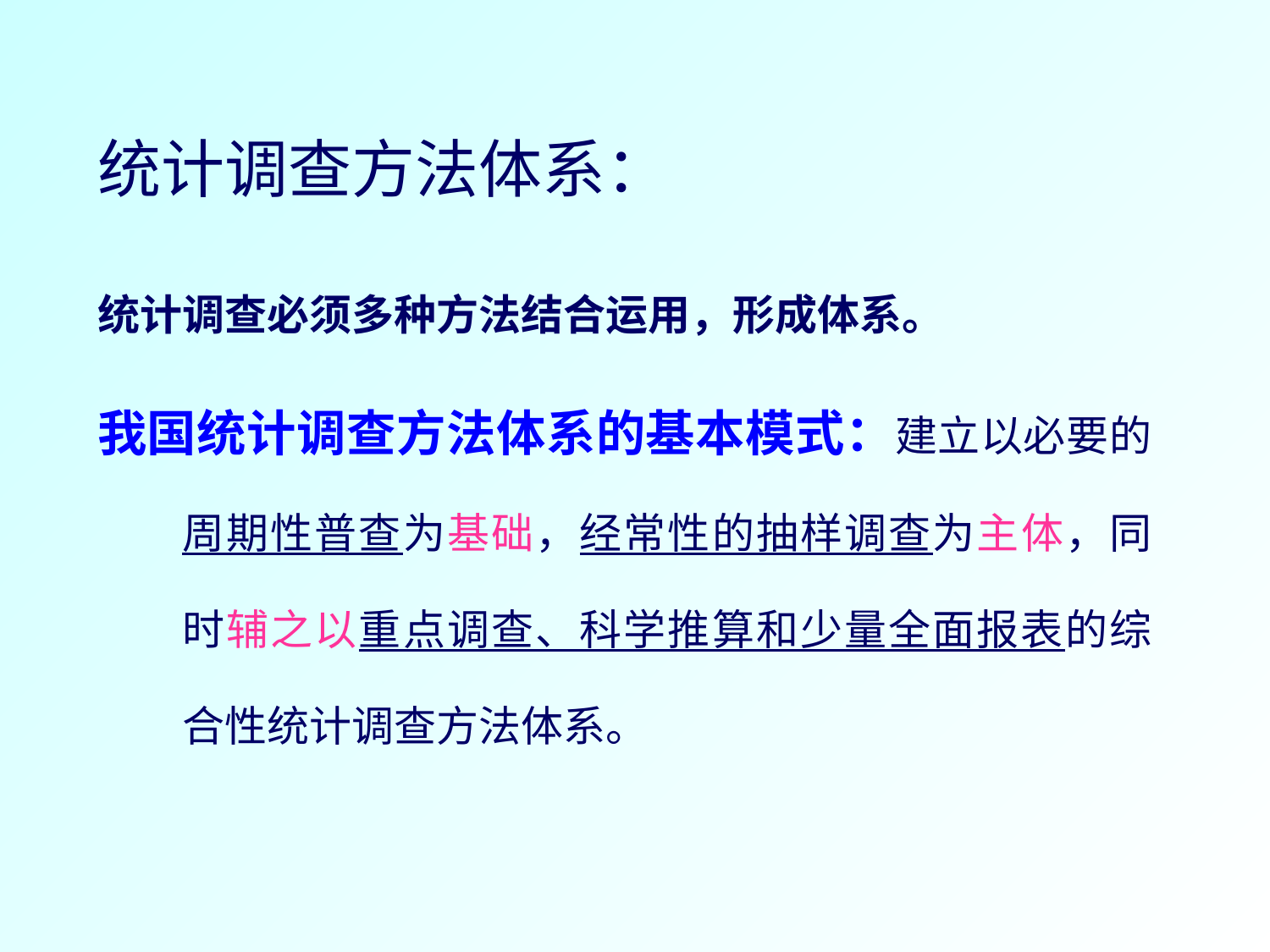

# 统计调查方法体系：
统计调查必须多种方法结合运用，形成体系。
我国统计调查方法体系的基本模式：建立以必要的周期性普查为基础，经常性的抽样调查为主体，同时辅之以重点调查、科学推算和少量全面报表的综合性统计调查方法体系。